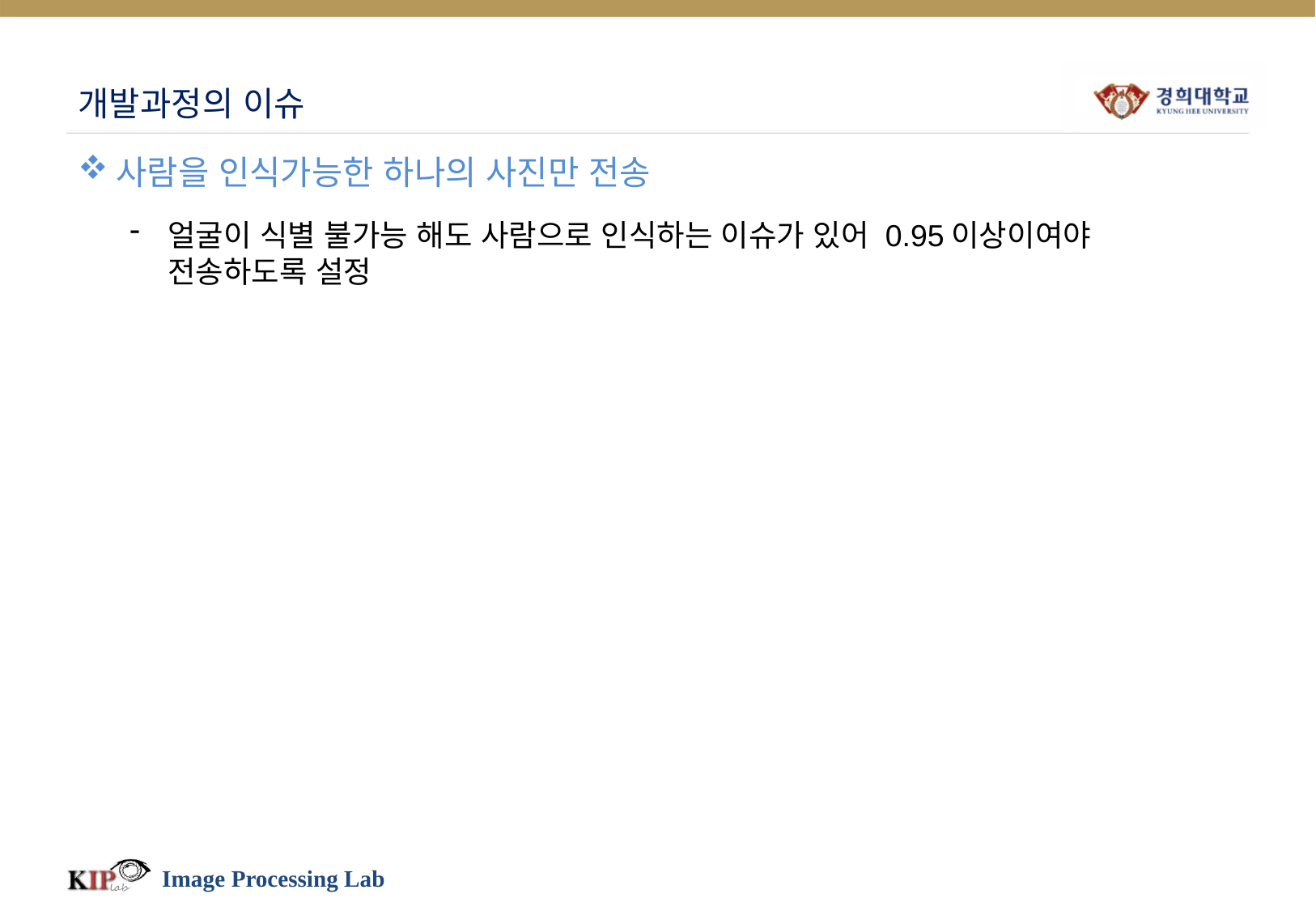

# 개발과정의 이슈
사람을 인식가능한 하나의 사진만 전송
얼굴이 식별 불가능 해도 사람으로 인식하는 이슈가 있어 0.95이상이여야 전송하도록 설정
Image Processing Lab